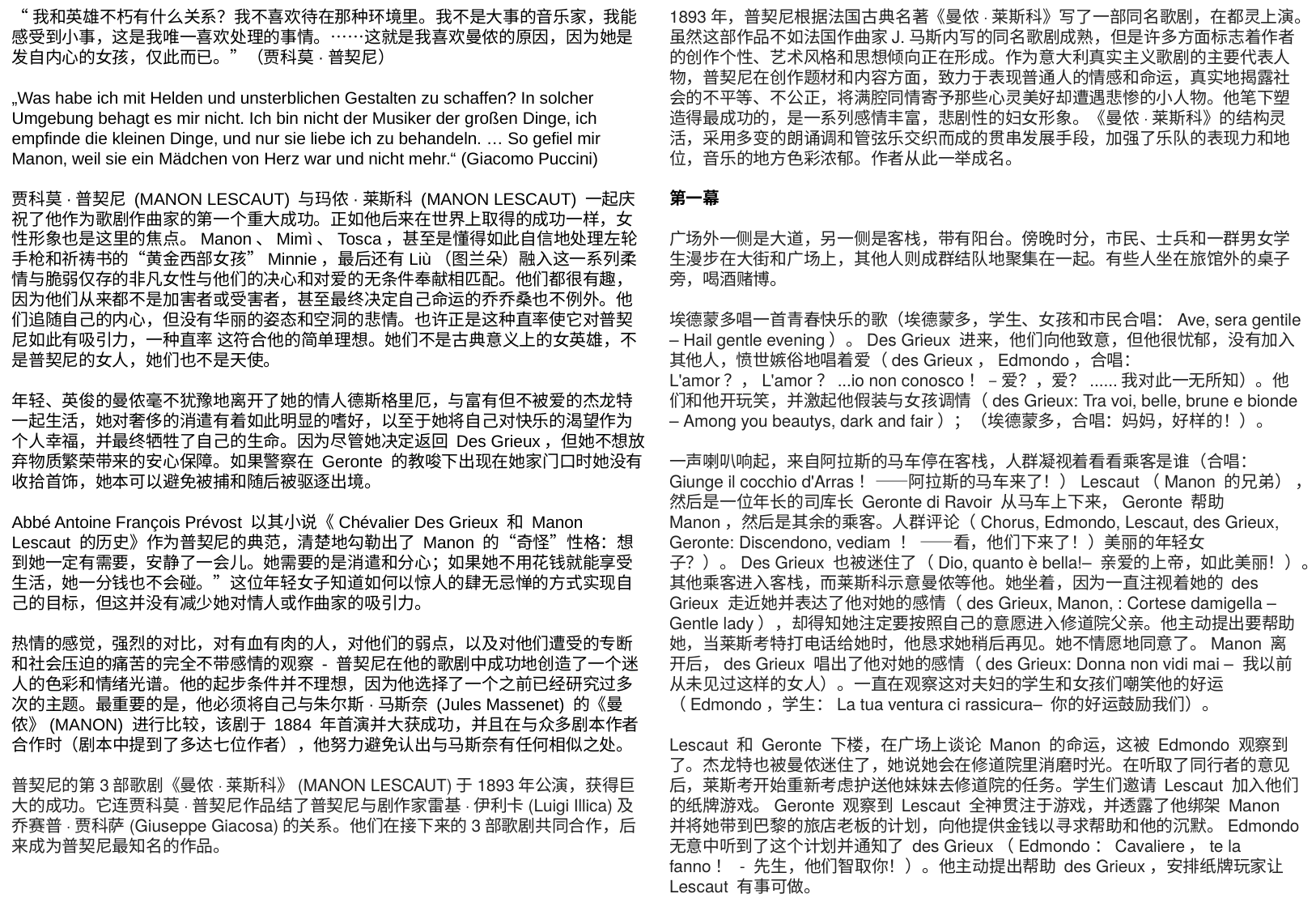

“我和英雄不朽有什么关系？我不喜欢待在那种环境里。我不是大事的音乐家，我能感受到小事，这是我唯一喜欢处理的事情。……这就是我喜欢曼侬的原因，因为她是发自内心的女孩，仅此而已。”（贾科莫·普契尼）
„Was habe ich mit Helden und unsterblichen Gestalten zu schaffen? In solcher Umgebung behagt es mir nicht. Ich bin nicht der Musiker der großen Dinge, ich empfinde die kleinen Dinge, und nur sie liebe ich zu behandeln. … So gefiel mir Manon, weil sie ein Mädchen von Herz war und nicht mehr.“ (Giacomo Puccini)
贾科莫·普契尼 (MANON LESCAUT) 与玛侬·莱斯科 (MANON LESCAUT) 一起庆祝了他作为歌剧作曲家的第一个重大成功。正如他后来在世界上取得的成功一样，女性形象也是这里的焦点。Manon、Mimì、Tosca，甚至是懂得如此自信地处理左轮手枪和祈祷书的“黄金西部女孩”Minnie，最后还有Liù（图兰朵）融入这一系列柔情与脆弱仅存的非凡女性与他们的决心和对爱的无条件奉献相匹配。他们都很有趣，因为他们从来都不是加害者或受害者，甚至最终决定自己命运的乔乔桑也不例外。他们追随自己的内心，但没有华丽的姿态和空洞的悲情。也许正是这种直率使它对普契尼如此有吸引力，一种直率 这符合他的简单理想。她们不是古典意义上的女英雄，不是普契尼的女人，她们也不是天使。
年轻、英俊的曼侬毫不犹豫地离开了她的情人德斯格里厄，与富有但不被爱的杰龙特一起生活，她对奢侈的消遣有着如此明显的嗜好，以至于她将自己对快乐的渴望作为个人幸福，并最终牺牲了自己的生命。因为尽管她决定返回 Des Grieux，但她不想放弃物质繁荣带来的安心保障。如果警察在 Geronte 的教唆下出现在她家门口时她没有收拾首饰，她本可以避免被捕和随后被驱逐出境。
Abbé Antoine François Prévost 以其小说《Chévalier Des Grieux 和 Manon Lescaut 的历史》作为普契尼的典范，清楚地勾勒出了 Manon 的“奇怪”性格：想到她一定有需要，安静了一会儿。她需要的是消遣和分心；如果她不用花钱就能享受生活，她一分钱也不会碰。”这位年轻女子知道如何以惊人的肆无忌惮的方式实现自己的目标，但这并没有减少她对情人或作曲家的吸引力。
热情的感觉，强烈的对比，对有血有肉的人，对他们的弱点，以及对他们遭受的专断和社会压迫的痛苦的完全不带感情的观察 - 普契尼在他的歌剧中成功地创造了一个迷人的色彩和情绪光谱。他的起步条件并不理想，因为他选择了一个之前已经研究过多次的主题。最重要的是，他必须将自己与朱尔斯·马斯奈 (Jules Massenet) 的《曼侬》(MANON) 进行比较，该剧于 1884 年首演并大获成功，并且在与众多剧本作者合作时（剧本中提到了多达七位作者），他努力避免认出与马斯奈有任何相似之处。

普契尼的第3部歌剧《曼侬·莱斯科》(MANON LESCAUT)于1893年公演，获得巨大的成功。它连贾科莫·普契尼作品结了普契尼与剧作家雷基·伊利卡(Luigi Illica)及乔赛普·贾科萨(Giuseppe Giacosa)的关系。他们在接下来的3部歌剧共同合作，后来成为普契尼最知名的作品。

1893年，普契尼根据法国古典名著《曼侬·莱斯科》写了一部同名歌剧，在都灵上演。虽然这部作品不如法国作曲家J.马斯内写的同名歌剧成熟，但是许多方面标志着作者的创作个性、艺术风格和思想倾向正在形成。作为意大利真实主义歌剧的主要代表人物，普契尼在创作题材和内容方面，致力于表现普通人的情感和命运，真实地揭露社会的不平等、不公正，将满腔同情寄予那些心灵美好却遭遇悲惨的小人物。他笔下塑造得最成功的，是一系列感情丰富，悲剧性的妇女形象。《曼侬·莱斯科》的结构灵活，采用多变的朗诵调和管弦乐交织而成的贯串发展手段，加强了乐队的表现力和地位，音乐的地方色彩浓郁。作者从此一举成名。

第一幕

广场外一侧是大道，另一侧是客栈，带有阳台。傍晚时分，市民、士兵和一群男女学生漫步在大街和广场上，其他人则成群结队地聚集在一起。有些人坐在旅馆外的桌子旁，喝酒赌博。

埃德蒙多唱一首青春快乐的歌（埃德蒙多，学生、女孩和市民合唱：Ave, sera gentile – Hail gentle evening）。Des Grieux 进来，他们向他致意，但他很忧郁，没有加入其他人，愤世嫉俗地唱着爱（des Grieux，Edmondo，合唱：L'amor？，L'amor？...io non conosco！ – 爱？，爱？......我对此一无所知）。他们和他开玩笑，并激起他假装与女孩调情（des Grieux: Tra voi, belle, brune e bionde – Among you beautys, dark and fair）；（埃德蒙多，合唱：妈妈，好样的！）。

一声喇叭响起，来自阿拉斯的马车停在客栈，人群凝视着看看乘客是谁（合唱：Giunge il cocchio d'Arras！——阿拉斯的马车来了！）Lescaut（Manon 的兄弟） ，然后是一位年长的司库长 Geronte di Ravoir 从马车上下来，Geronte 帮助 Manon，然后是其余的乘客。人群评论（Chorus, Edmondo, Lescaut, des Grieux, Geronte: Discendono, vediam ！ ——看，他们下来了！）美丽的年轻女子？）。Des Grieux 也被迷住了（Dio, quanto è bella!– 亲爱的上帝，如此美丽！）。其他乘客进入客栈，而莱斯科示意曼侬等他。她坐着，因为一直注视着她的 des Grieux 走近她并表达了他对她的感情（des Grieux, Manon, : Cortese damigella – Gentle lady），却得知她注定要按照自己的意愿进入修道院父亲。他主动提出要帮助她，当莱斯考特打电话给她时，他恳求她稍后再见。她不情愿地同意了。Manon 离开后，des Grieux 唱出了他对她的感情（des Grieux: Donna non vidi mai – 我以前从未见过这样的女人）。一直在观察这对夫妇的学生和女孩们嘲笑他的好运（Edmondo，学生：La tua ventura ci rassicura– 你的好运鼓励我们）。

Lescaut 和 Geronte 下楼，在广场上谈论 Manon 的命运，这被 Edmondo 观察到了。杰龙特也被曼侬迷住了，她说她会在修道院里消磨时光。在听取了同行者的意见后，莱斯考开始重新考虑护送他妹妹去修道院的任务。学生们邀请 Lescaut 加入他们的纸牌游戏。Geronte 观察到 Lescaut 全神贯注于游戏，并透露了他绑架 Manon 并将她带到巴黎的旅店老板的计划，向他提供金钱以寻求帮助和他的沉默。Edmondo 无意中听到了这个计划并通知了 des Grieux（Edmondo：Cavaliere，te la fanno！ - 先生，他们智取你！）。他主动提出帮助 des Grieux，安排纸牌玩家让 Lescaut 有事可做。